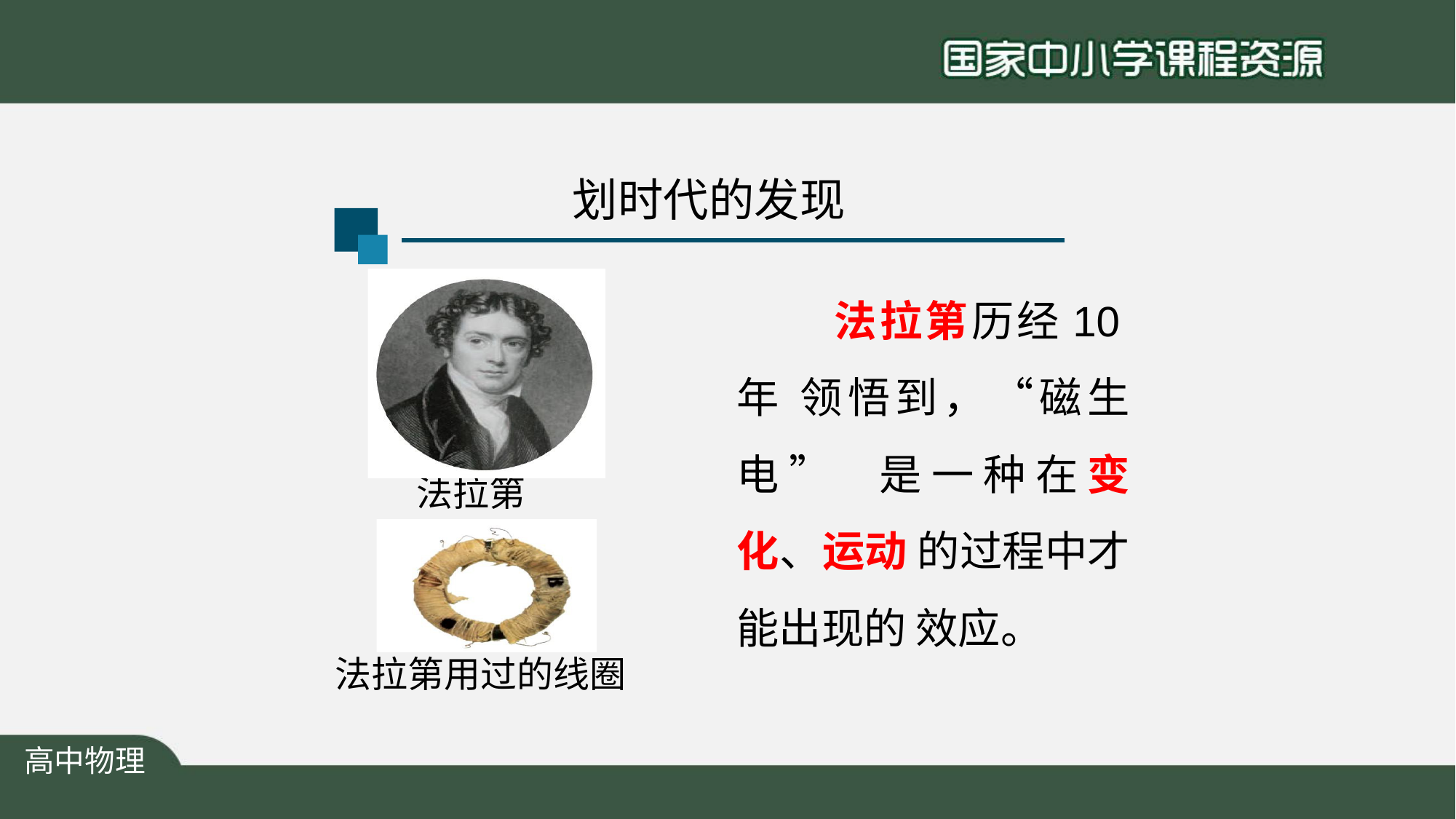

# 划时代的发现

法拉第历经10年 领悟到，“磁生电”  是一种在变化、运动 的过程中才能出现的 效应。

法拉第

法拉第用过的线圈
高中物理